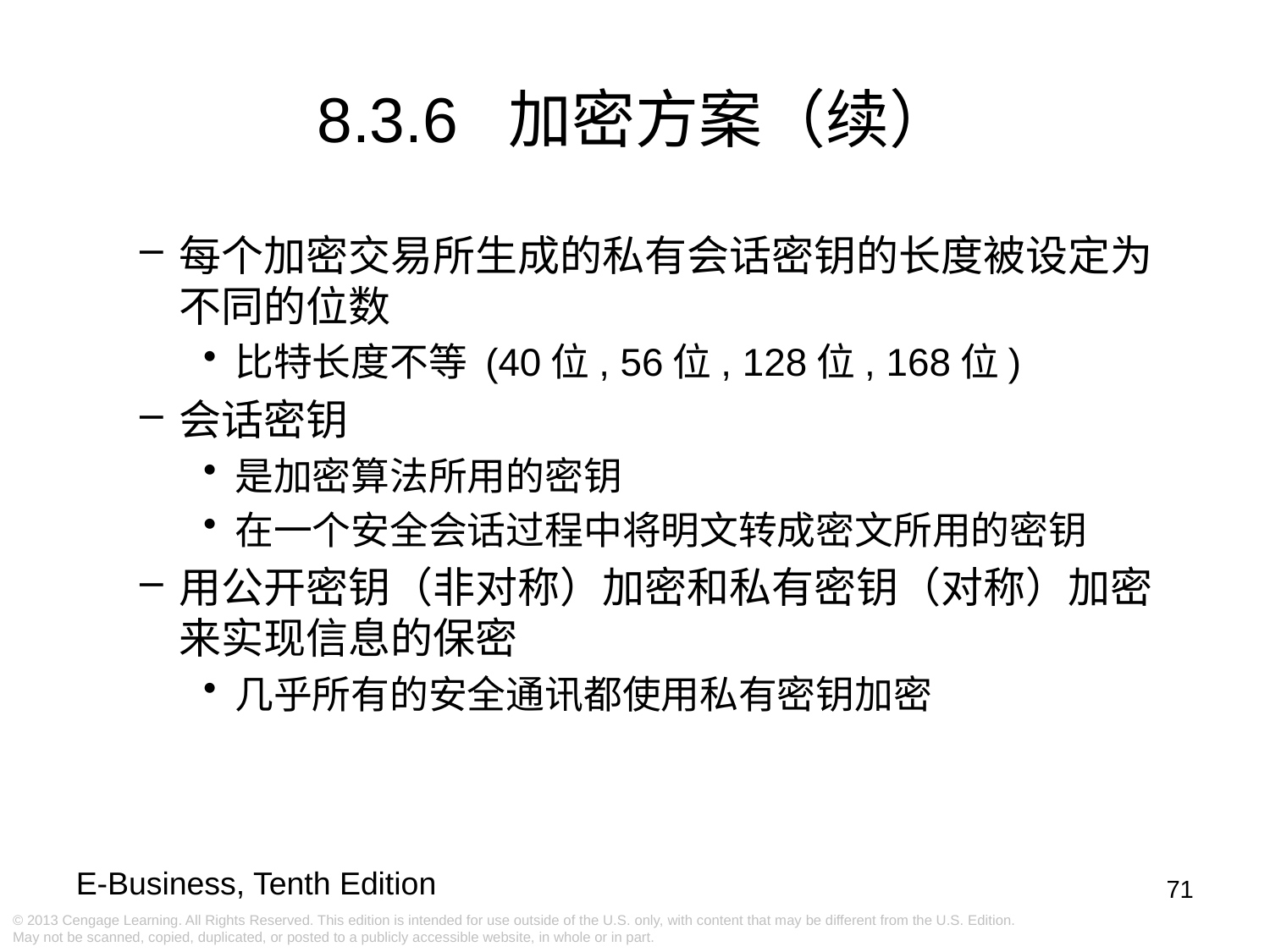

8.3.6  加密方案（续）
每个加密交易所生成的私有会话密钥的长度被设定为不同的位数
比特长度不等 (40位, 56位, 128位, 168位)
会话密钥
是加密算法所用的密钥
在一个安全会话过程中将明文转成密文所用的密钥
用公开密钥（非对称）加密和私有密钥（对称）加密来实现信息的保密
几乎所有的安全通讯都使用私有密钥加密
71